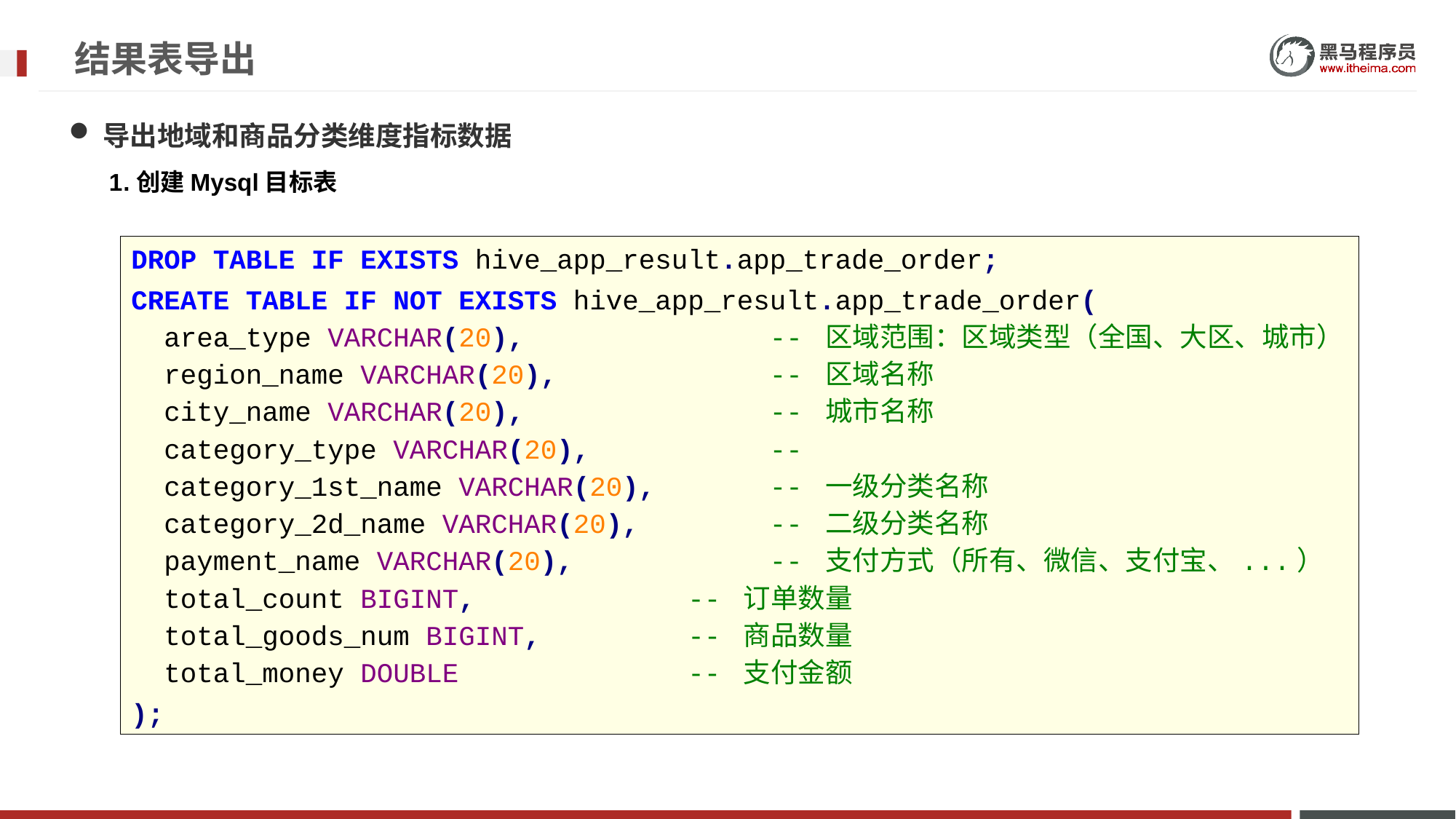

# 结果表导出
导出地域和商品分类维度指标数据
创建Mysql目标表
DROP TABLE IF EXISTS hive_app_result.app_trade_order;
CREATE TABLE IF NOT EXISTS hive_app_result.app_trade_order(
  area_type VARCHAR(20),               -- 区域范围：区域类型（全国、大区、城市）
  region_name VARCHAR(20),             -- 区域名称
  city_name VARCHAR(20),               -- 城市名称
  category_type VARCHAR(20),           --
  category_1st_name VARCHAR(20),       -- 一级分类名称
  category_2d_name VARCHAR(20),        -- 二级分类名称
  payment_name VARCHAR(20),            -- 支付方式（所有、微信、支付宝、...）
  total_count BIGINT,             -- 订单数量
  total_goods_num BIGINT,         -- 商品数量
  total_money DOUBLE              -- 支付金额
);